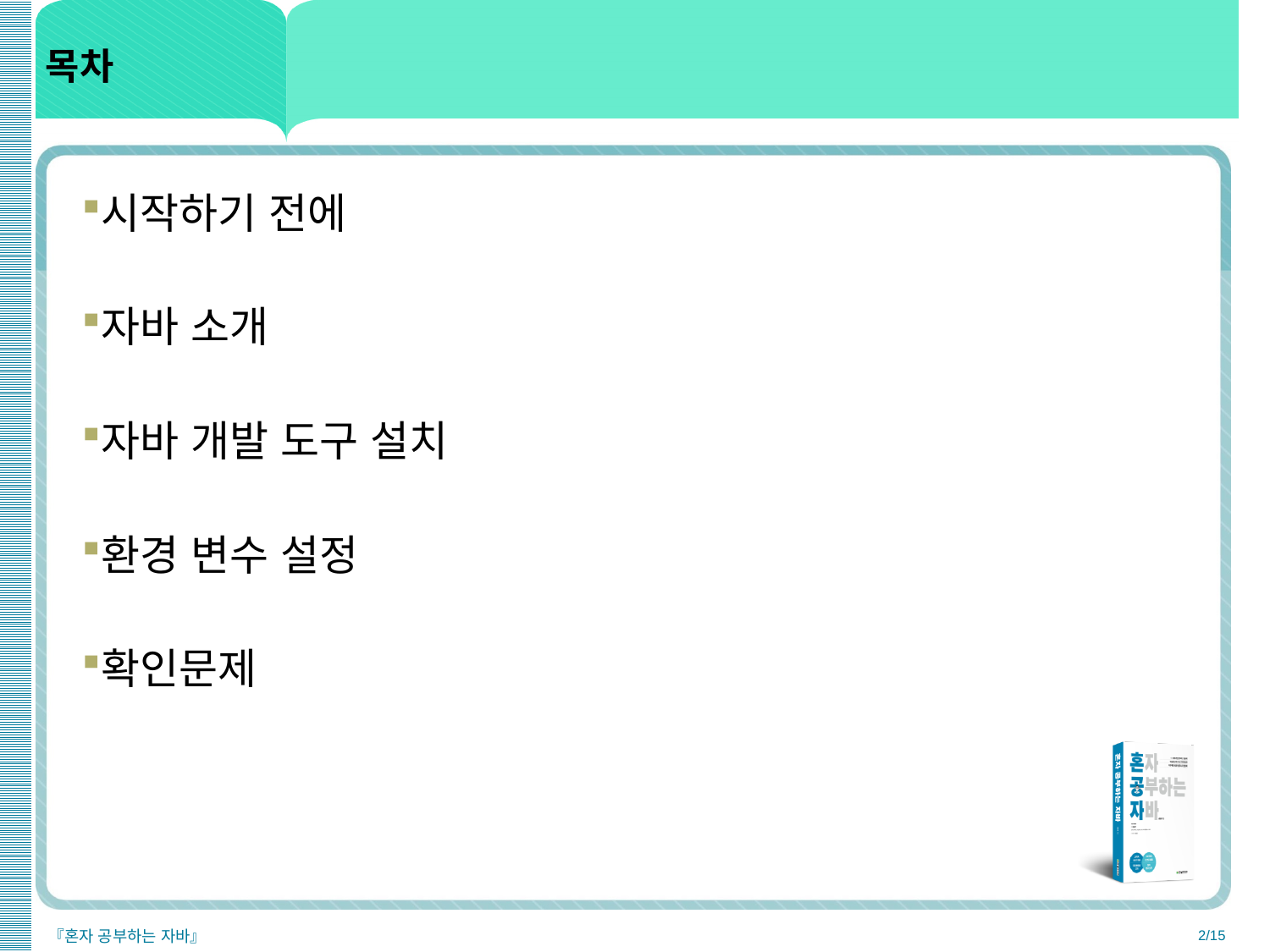

# 목차
시작하기 전에
자바 소개
자바 개발 도구 설치
환경 변수 설정
확인문제